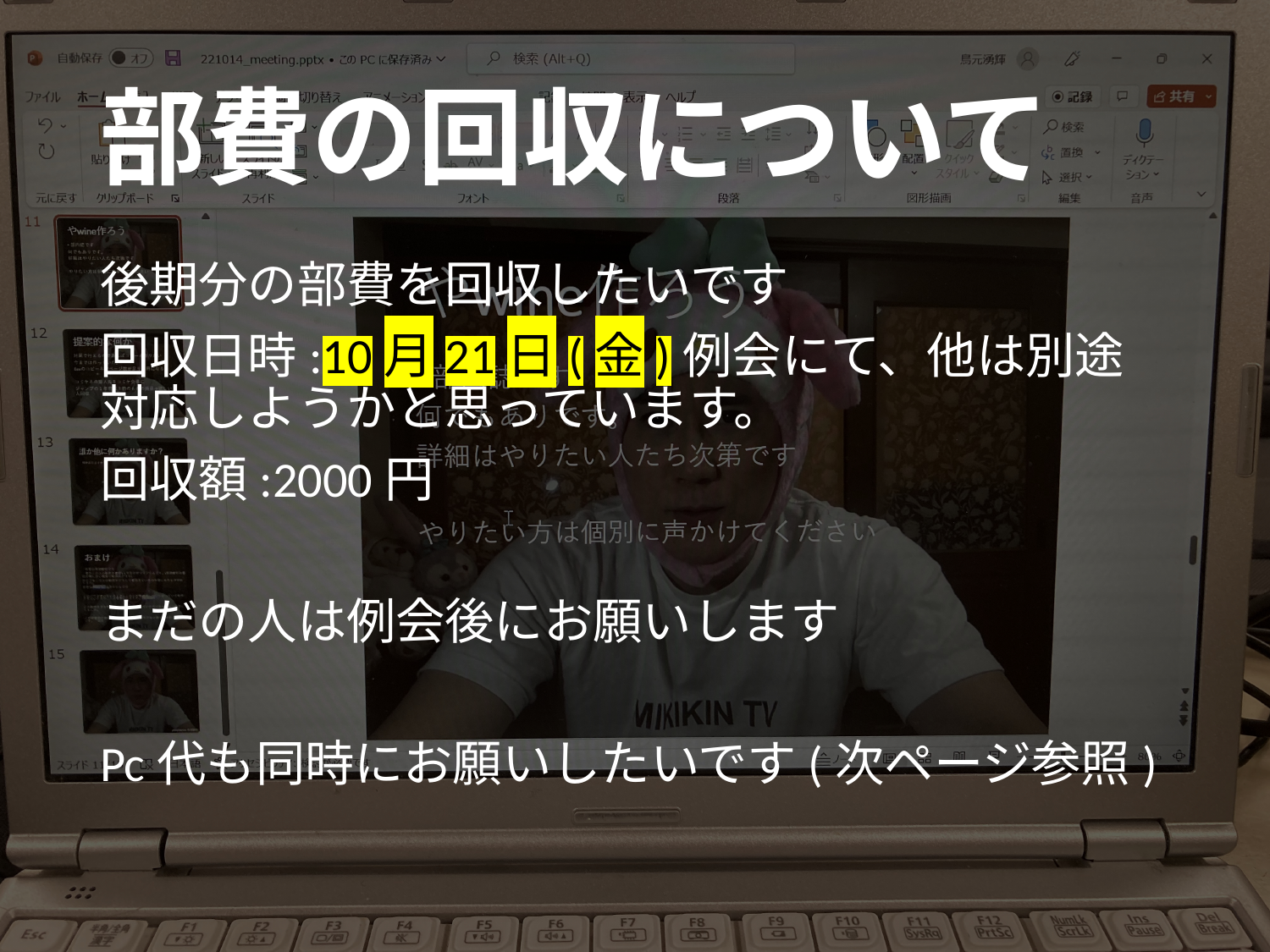

# 部費の回収について
後期分の部費を回収したいです
回収日時:10月21日(金)例会にて、他は別途対応しようかと思っています。
回収額:2000円

まだの人は例会後にお願いします

Pc代も同時にお願いしたいです(次ページ参照)